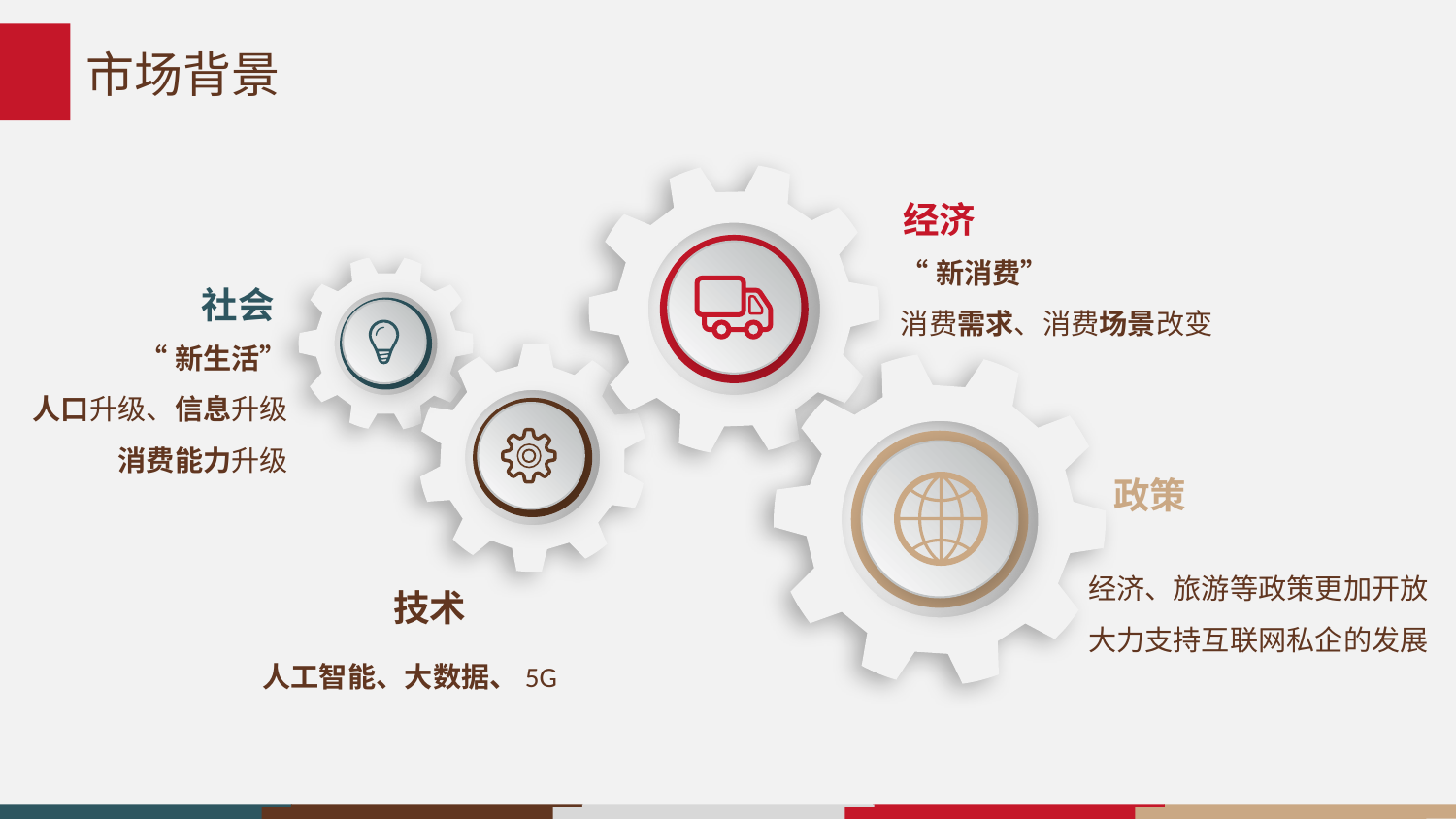

# 市场背景

经济
“新消费”
消费需求、消费场景改变

社会

“新生活”
人口升级、信息升级
消费能力升级

政策

经济、旅游等政策更加开放
大力支持互联网私企的发展
技术
人工智能、大数据、5G